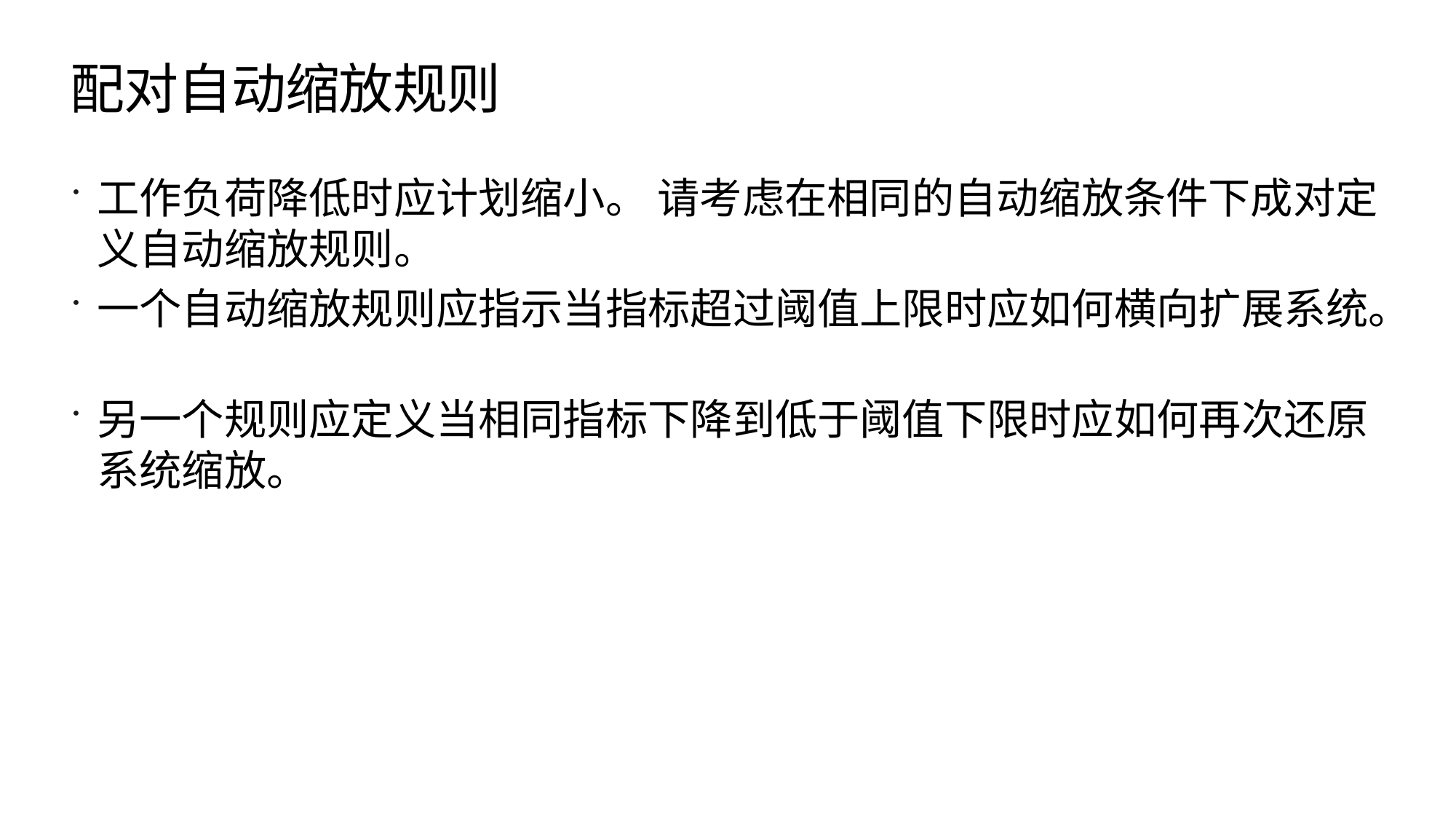

# 配对自动缩放规则
工作负荷降低时应计划缩小。 请考虑在相同的自动缩放条件下成对定义自动缩放规则。
一个自动缩放规则应指示当指标超过阈值上限时应如何横向扩展系统。
另一个规则应定义当相同指标下降到低于阈值下限时应如何再次还原系统缩放。